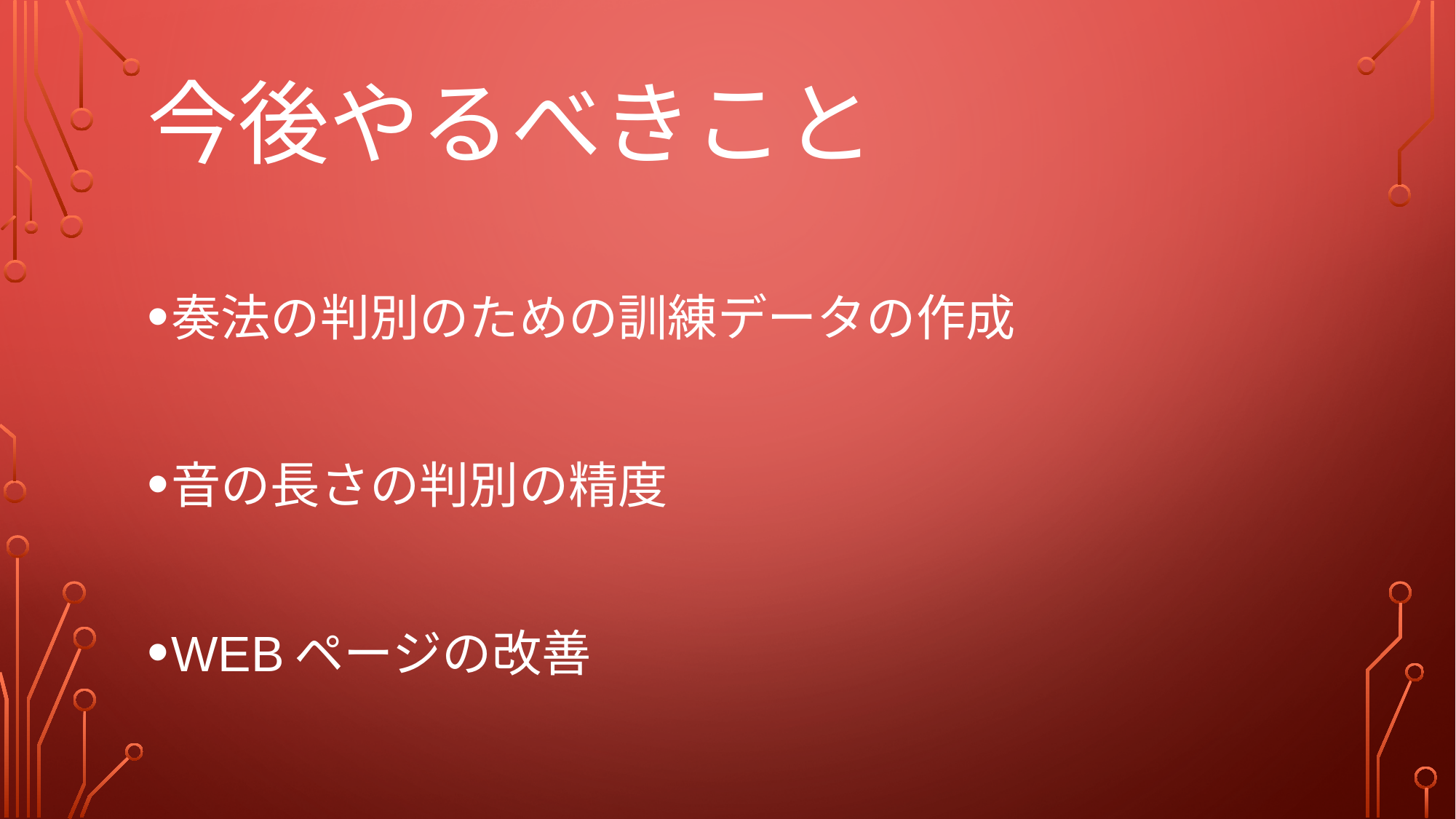

# 今後やるべきこと
奏法の判別のための訓練データの作成

音の長さの判別の精度

WEBページの改善